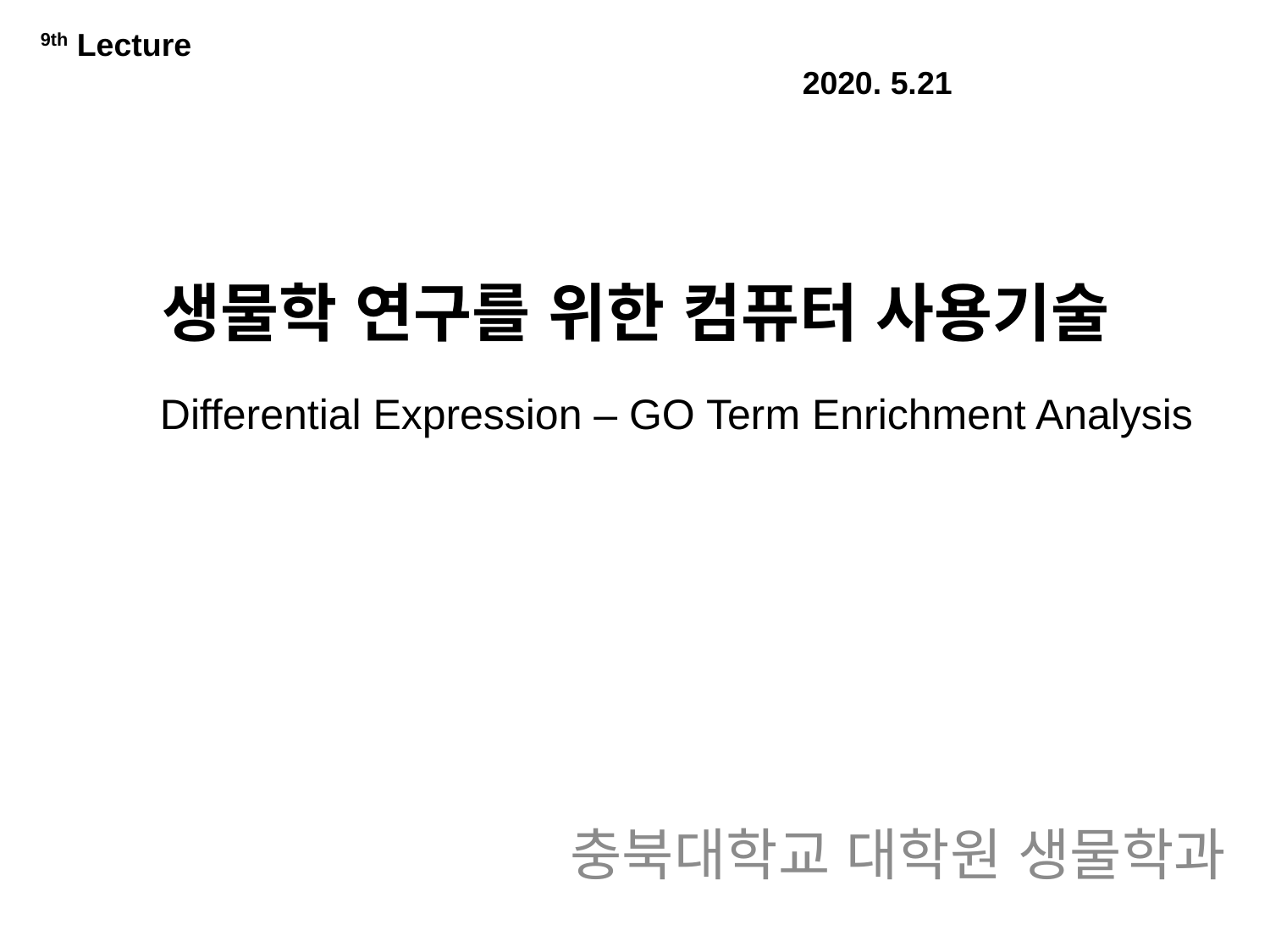

9th Lecture														2020. 5.21
# 생물학 연구를 위한 컴퓨터 사용기술
Differential Expression – GO Term Enrichment Analysis
충북대학교 대학원 생물학과